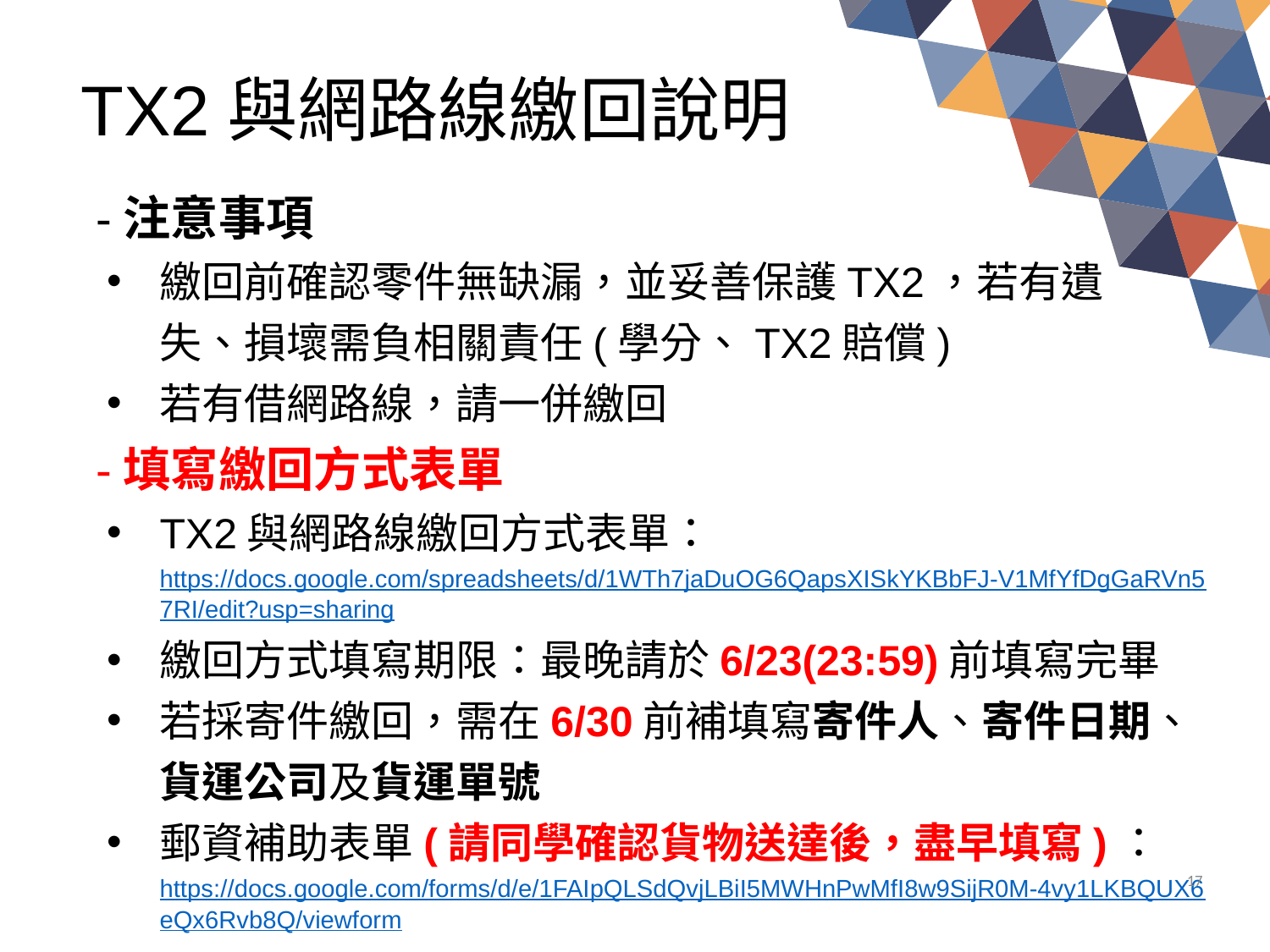

# TX2與網路線繳回說明
-注意事項
繳回前確認零件無缺漏，並妥善保護TX2，若有遺
失、損壞需負相關責任(學分、TX2賠償)
若有借網路線，請一併繳回
-填寫繳回方式表單
TX2與網路線繳回方式表單：https://docs.google.com/spreadsheets/d/1WTh7jaDuOG6QapsXISkYKBbFJ-V1MfYfDgGaRVn57RI/edit?usp=sharing
繳回方式填寫期限：最晚請於6/23(23:59)前填寫完畢
若採寄件繳回，需在6/30前補填寫寄件人、寄件日期、貨運公司及貨運單號
郵資補助表單(請同學確認貨物送達後，盡早填寫)：
https://docs.google.com/forms/d/e/1FAIpQLSdQvjLBiI5MWHnPwMfI8w9SijR0M-4vy1LKBQUX6eQx6Rvb8Q/viewform
17